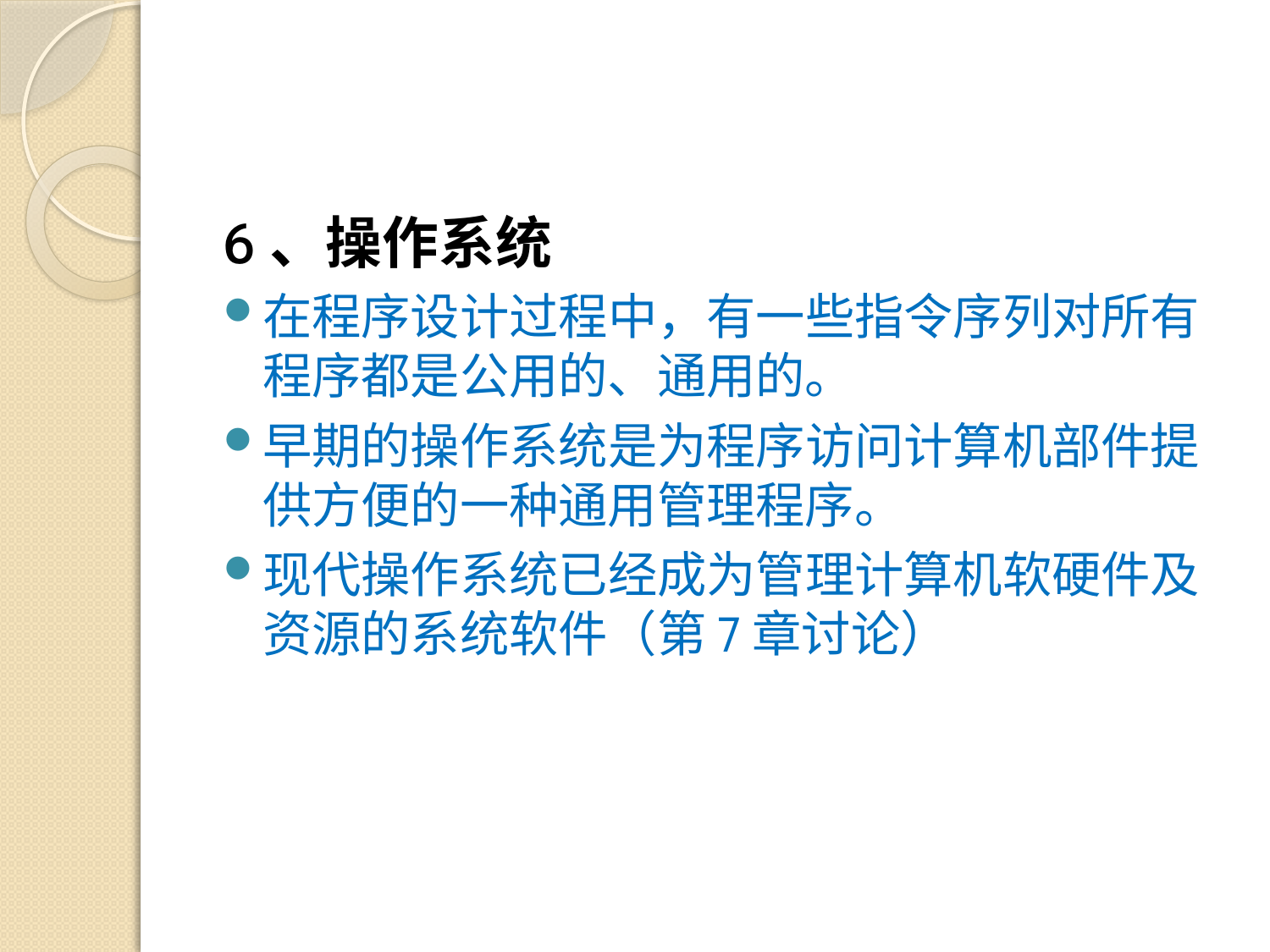

#
6、操作系统
在程序设计过程中，有一些指令序列对所有程序都是公用的、通用的。
早期的操作系统是为程序访问计算机部件提供方便的一种通用管理程序。
现代操作系统已经成为管理计算机软硬件及资源的系统软件（第7章讨论）